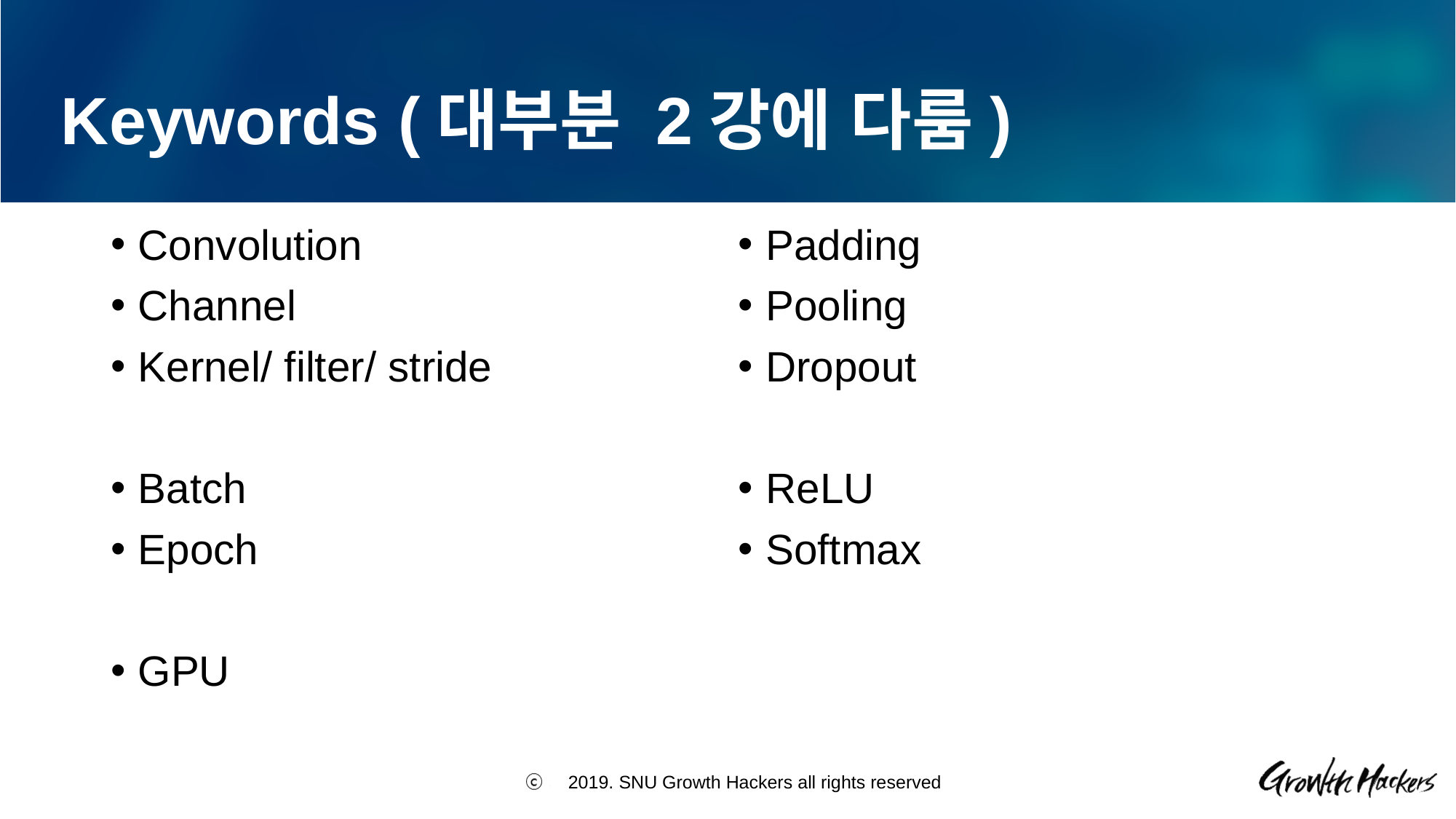

# Keywords (대부분 2강에 다룸)
Convolution
Channel
Kernel/ filter/ stride

Batch
Epoch

GPU

Padding
Pooling
Dropout

ReLU
Softmax